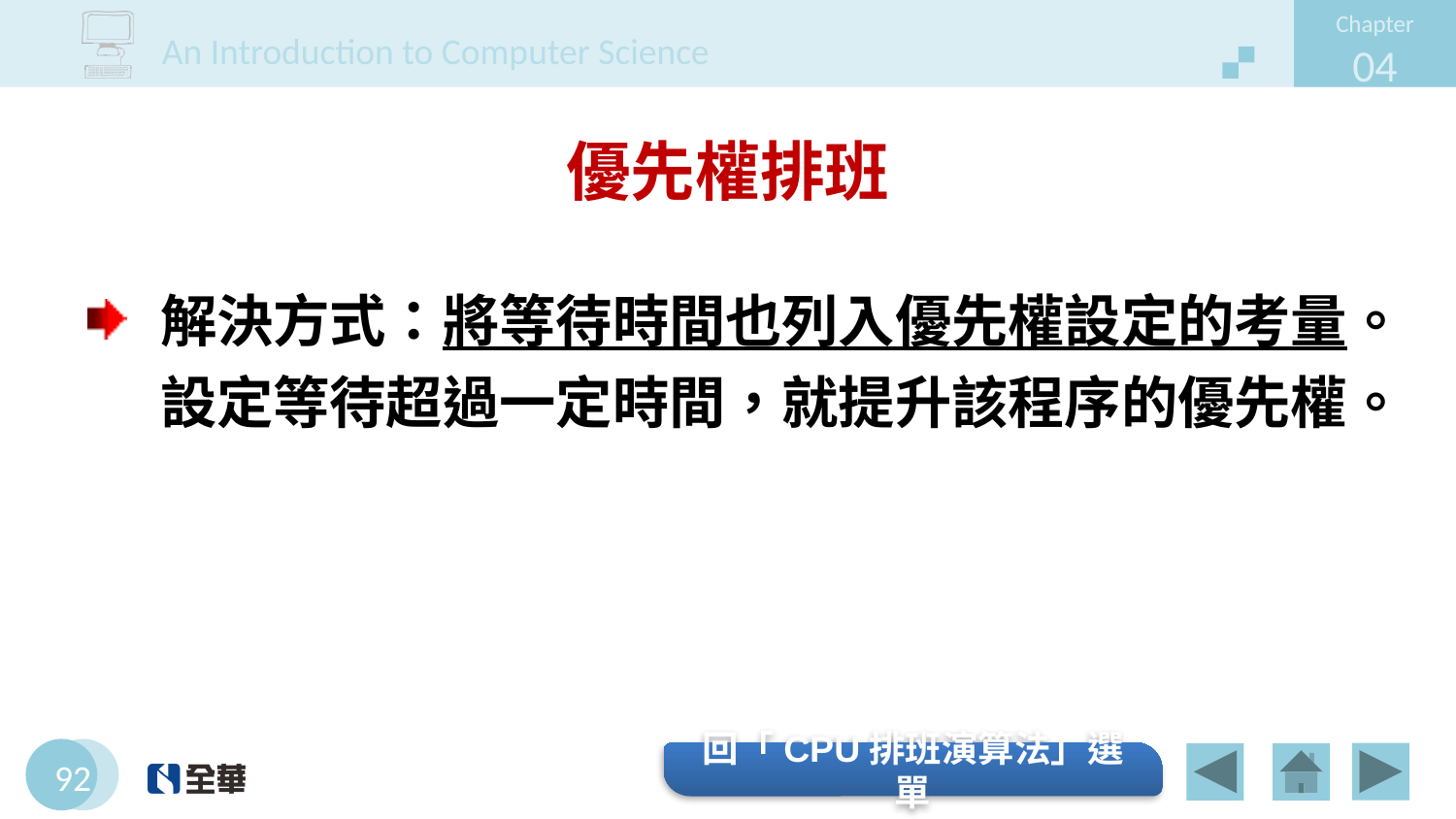

# 優先權排班
解決方式：將等待時間也列入優先權設定的考量。設定等待超過一定時間，就提升該程序的優先權。

回「CPU排班演算法」選單